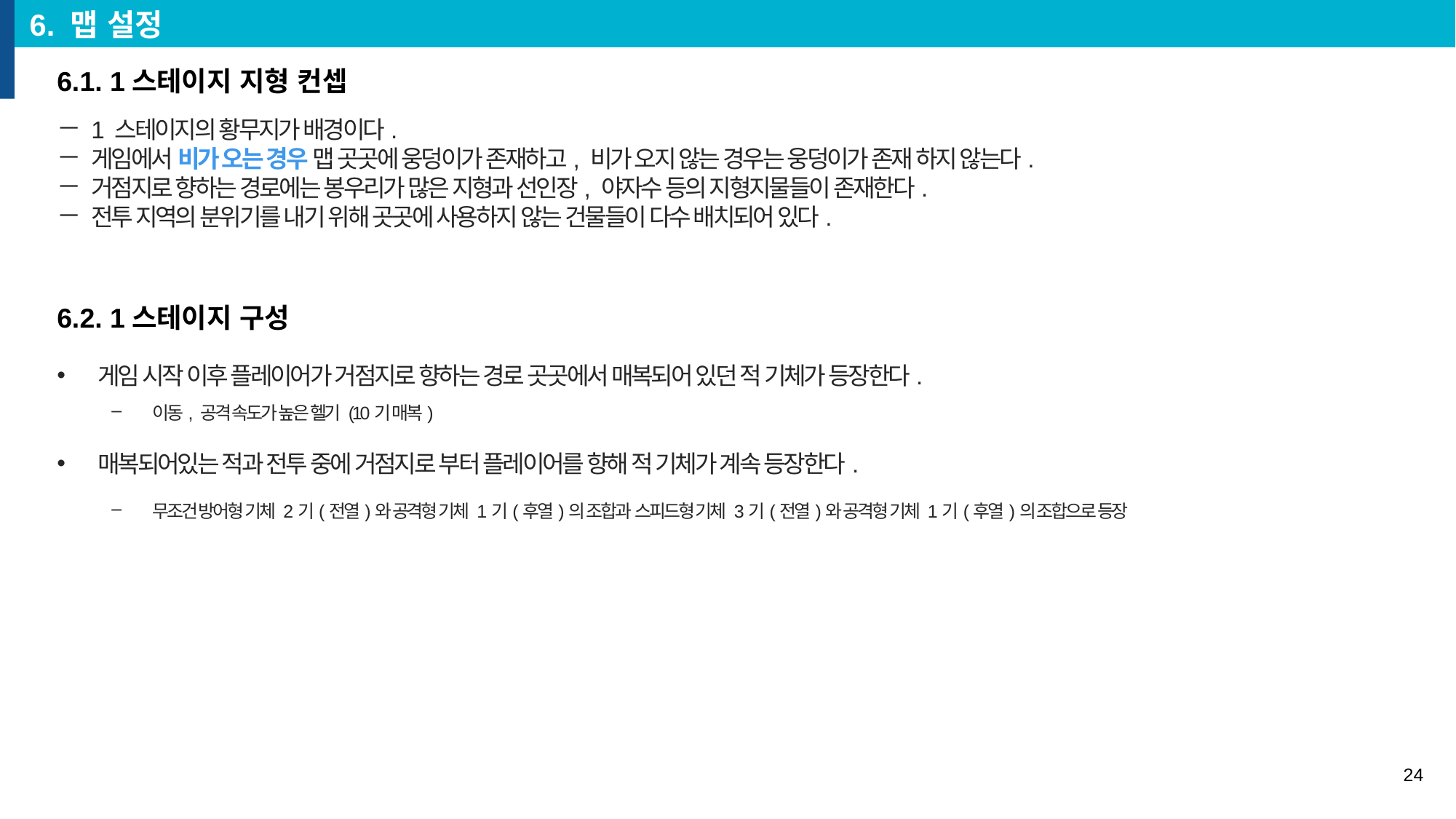

6. 맵 설정
6.1. 1스테이지 지형 컨셉
1 스테이지의 황무지가 배경이다.
게임에서 비가 오는 경우 맵 곳곳에 웅덩이가 존재하고, 비가 오지 않는 경우는 웅덩이가 존재 하지 않는다.
거점지로 향하는 경로에는 봉우리가 많은 지형과 선인장, 야자수 등의 지형지물들이 존재한다.
전투 지역의 분위기를 내기 위해 곳곳에 사용하지 않는 건물들이 다수 배치되어 있다.
6.2. 1스테이지 구성
게임 시작 이후 플레이어가 거점지로 향하는 경로 곳곳에서 매복되어 있던 적 기체가 등장한다.
이동, 공격 속도가 높은 헬기 (10기 매복)

매복되어있는 적과 전투 중에 거점지로 부터 플레이어를 향해 적 기체가 계속 등장한다.
무조건 방어형 기체 2기(전열)와 공격형 기체 1기(후열)의 조합과  스피드형 기체 3기(전열)와 공격형 기체 1기(후열)의 조합으로 등장
24